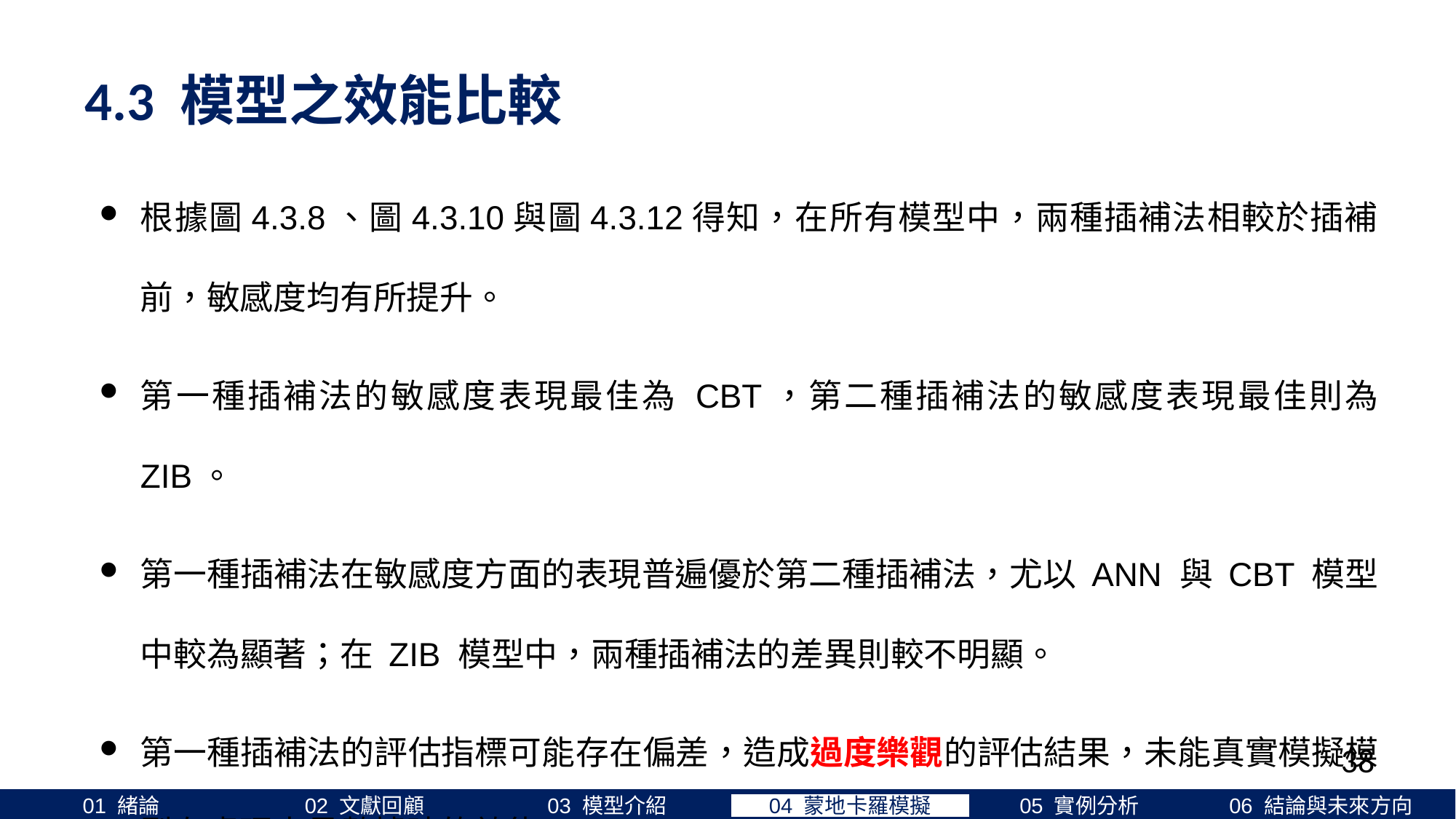

4.3 模型之效能比較

根據圖4.3.8、圖4.3.10與圖4.3.12得知，在所有模型中，兩種插補法相較於插補前，敏感度均有所提升。
第一種插補法的敏感度表現最佳為 CBT，第二種插補法的敏感度表現最佳則為 ZIB。
第一種插補法在敏感度方面的表現普遍優於第二種插補法，尤以 ANN 與 CBT 模型中較為顯著；在 ZIB 模型中，兩種插補法的差異則較不明顯。
第一種插補法的評估指標可能存在偏差，造成過度樂觀的評估結果，未能真實模擬模型在處理未見數據時的效能。